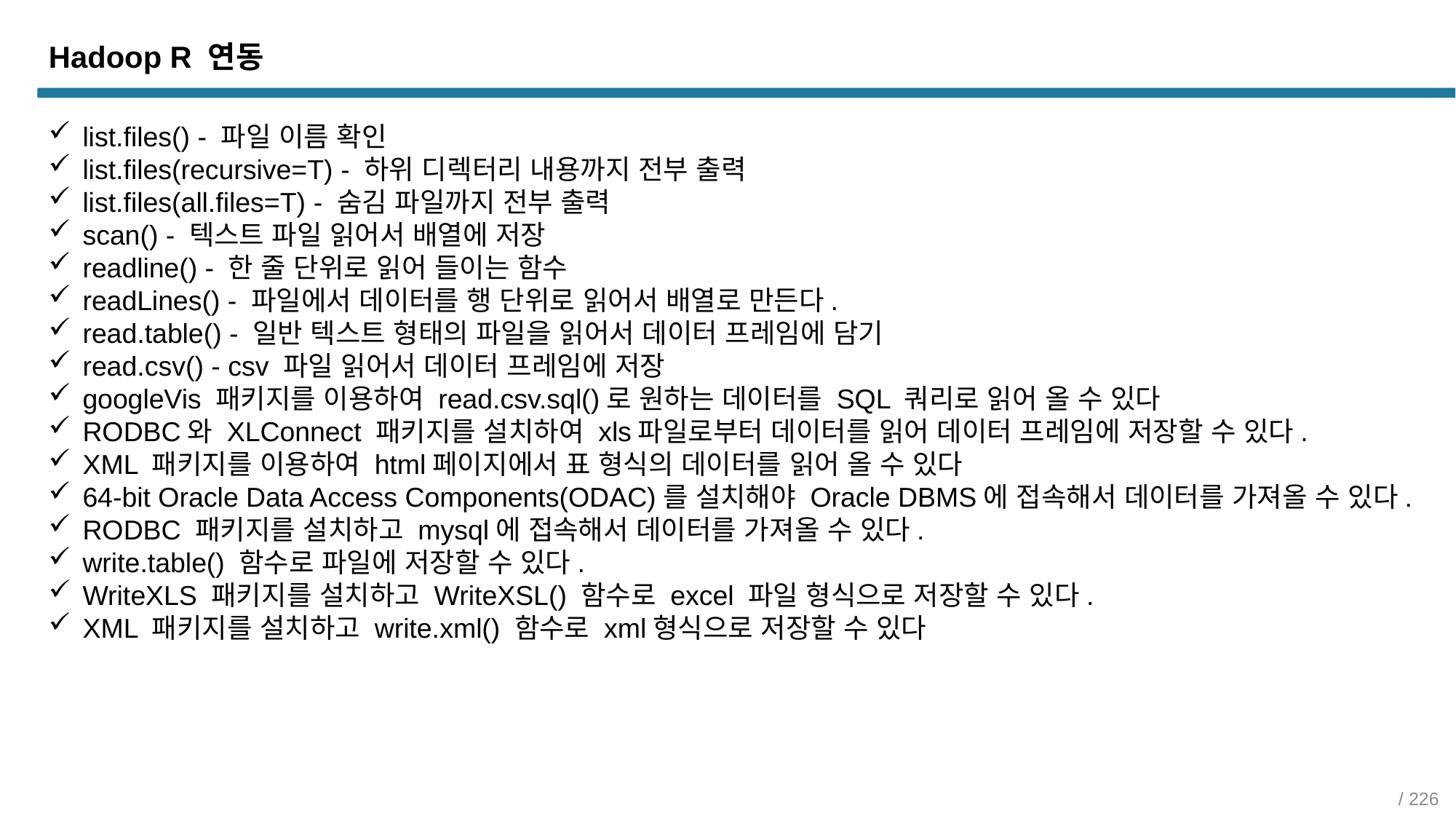

Hadoop R 연동
list.files() - 파일 이름 확인
list.files(recursive=T) - 하위 디렉터리 내용까지 전부 출력
list.files(all.files=T) - 숨김 파일까지 전부 출력
scan() - 텍스트 파일 읽어서 배열에 저장
readline() - 한 줄 단위로 읽어 들이는 함수
readLines() - 파일에서 데이터를 행 단위로 읽어서 배열로 만든다.
read.table() - 일반 텍스트 형태의 파일을 읽어서 데이터 프레임에 담기
read.csv() - csv 파일 읽어서 데이터 프레임에 저장
googleVis 패키지를 이용하여 read.csv.sql()로 원하는 데이터를 SQL 쿼리로 읽어 올 수 있다
RODBC와 XLConnect 패키지를 설치하여 xls파일로부터 데이터를 읽어 데이터 프레임에 저장할 수 있다.
XML 패키지를 이용하여 html페이지에서 표 형식의 데이터를 읽어 올 수 있다
64-bit Oracle Data Access Components(ODAC)를 설치해야 Oracle DBMS에 접속해서 데이터를 가져올 수 있다.
RODBC 패키지를 설치하고 mysql에 접속해서 데이터를 가져올 수 있다.
write.table() 함수로 파일에 저장할 수 있다.
WriteXLS 패키지를 설치하고 WriteXSL() 함수로 excel 파일 형식으로 저장할 수 있다.
XML 패키지를 설치하고 write.xml() 함수로 xml형식으로 저장할 수 있다
/ 226